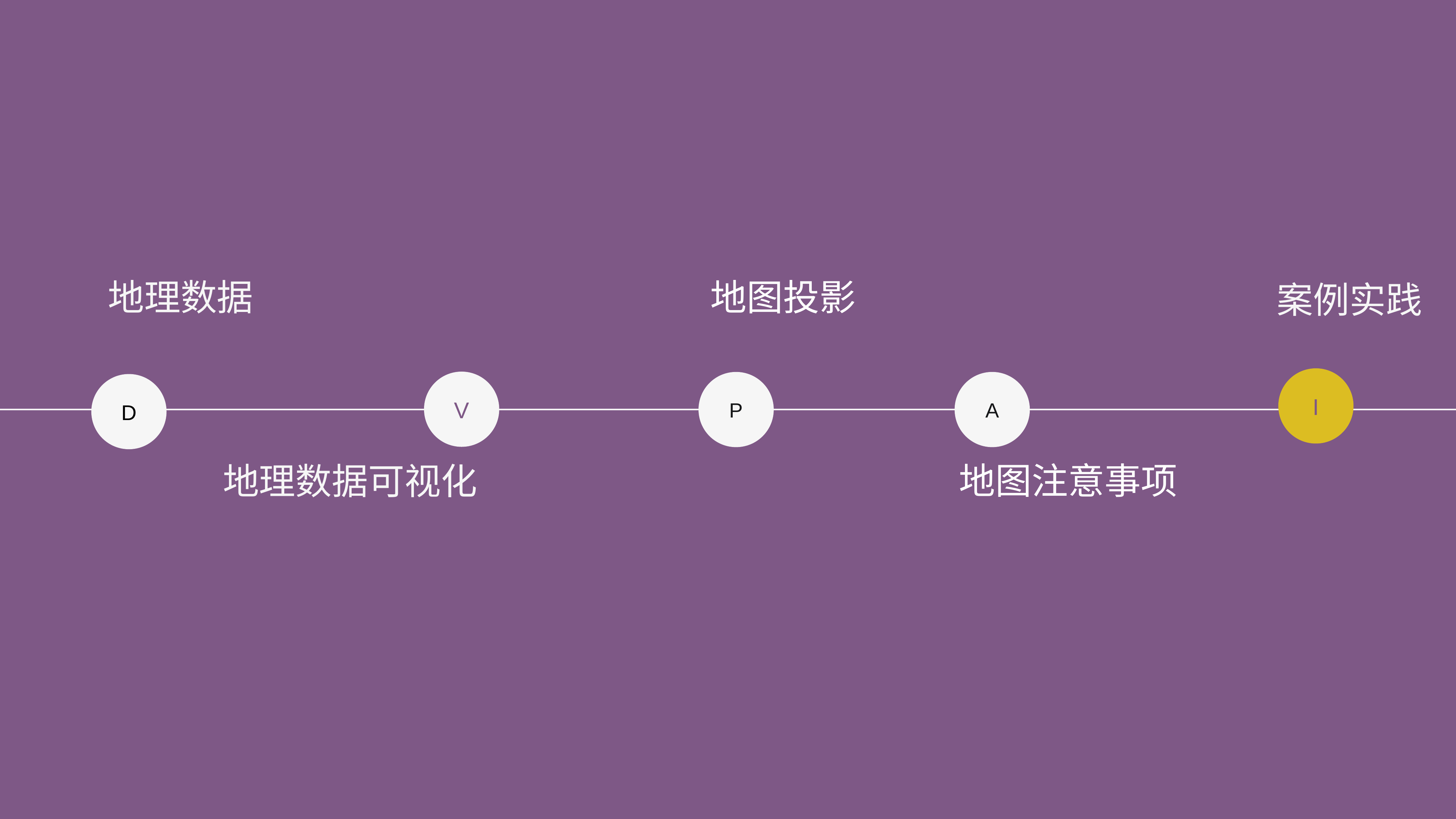

地理数据
地图投影

案例实践

I

V
P

A

D

地图注意事项

地理数据可视化